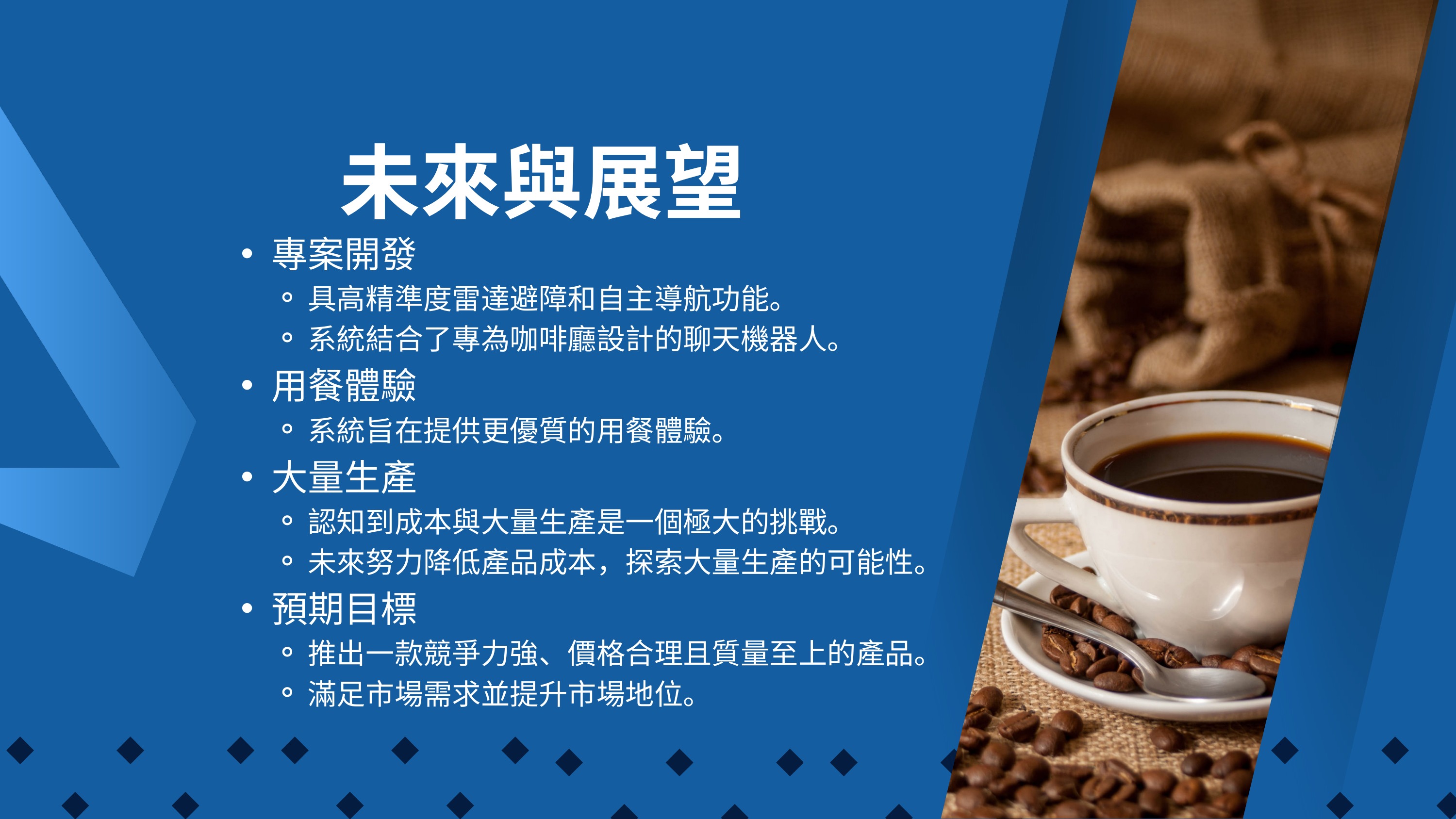

未來與展望
專案開發
具高精準度雷達避障和自主導航功能。
系統結合了專為咖啡廳設計的聊天機器人。
用餐體驗
系統旨在提供更優質的用餐體驗。
大量生產
認知到成本與大量生產是一個極大的挑戰。
未來努力降低產品成本，探索大量生產的可能性。
預期目標
推出一款競爭力強、價格合理且質量至上的產品。
滿足市場需求並提升市場地位。